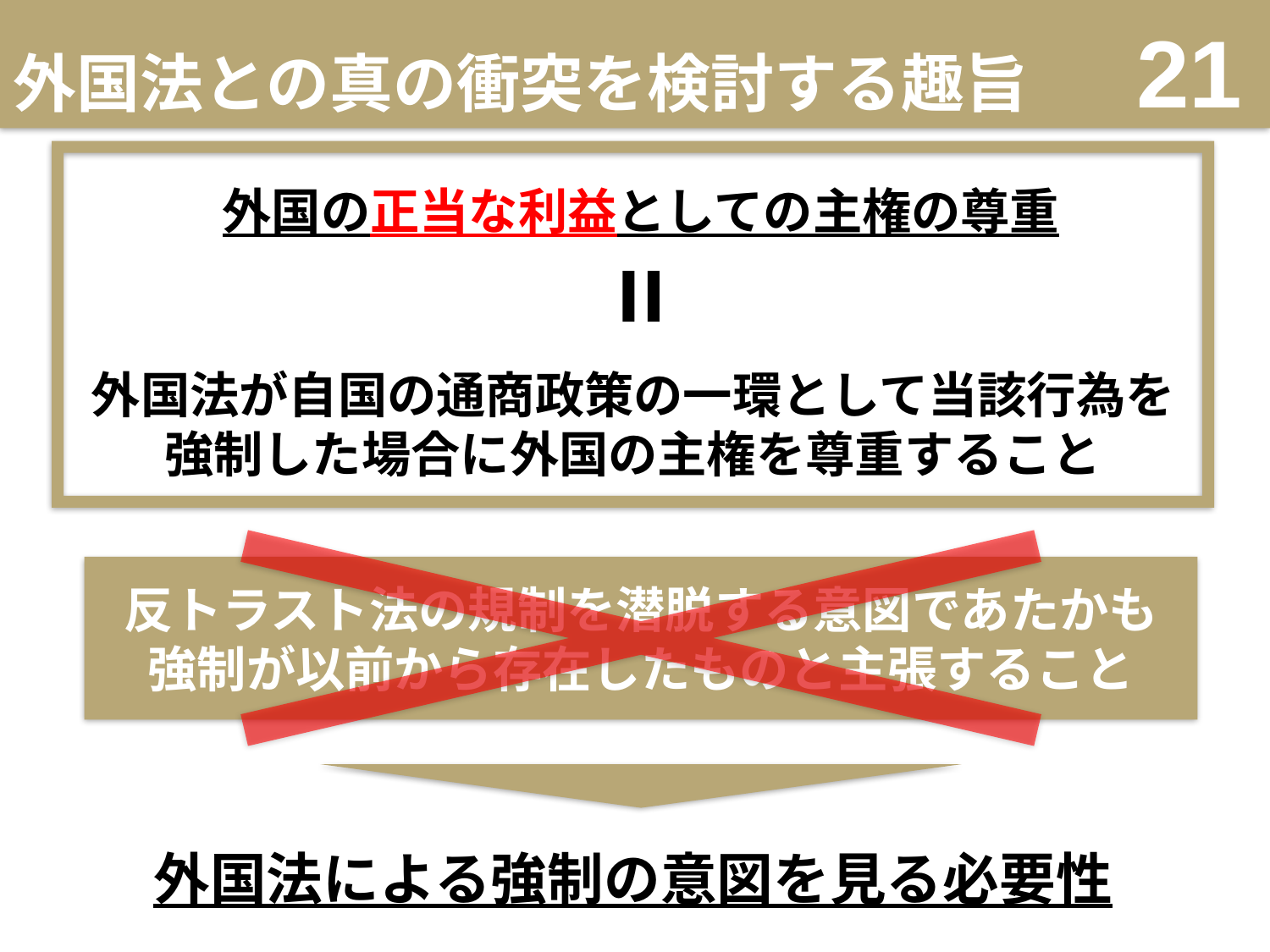

# 外国法との真の衝突を検討する趣旨
21

外国の正当な利益としての主権の尊重

外国法が自国の通商政策の一環として当該行為を
強制した場合に外国の主権を尊重すること

反トラスト法の規制を潜脱する意図であたかも
強制が以前から存在したものと主張すること

外国法による強制の意図を見る必要性